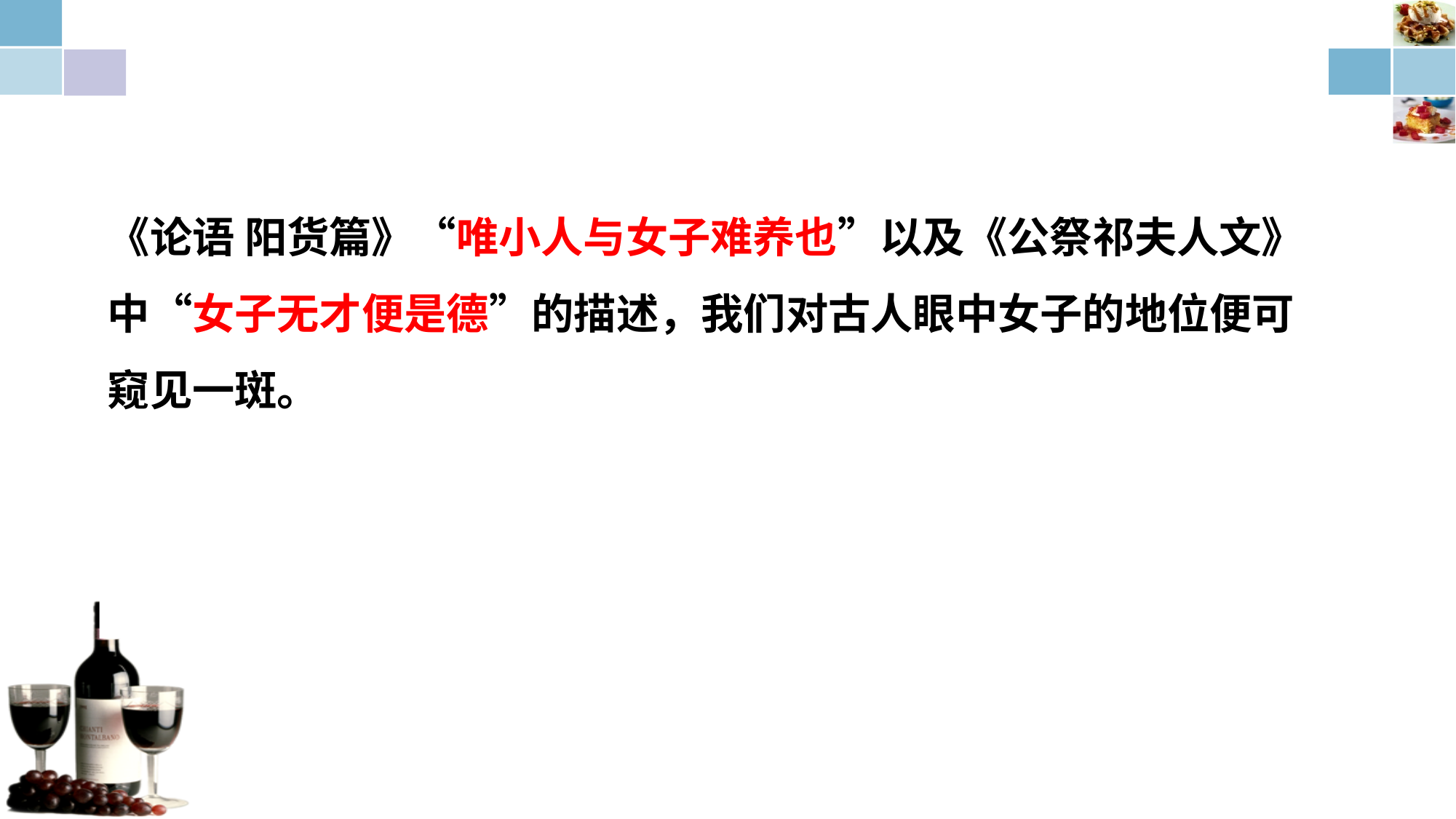

《论语 阳货篇》“唯小人与女子难养也”以及《公祭祁夫人文》中“女子无才便是德”的描述，我们对古人眼中女子的地位便可窥见一斑。